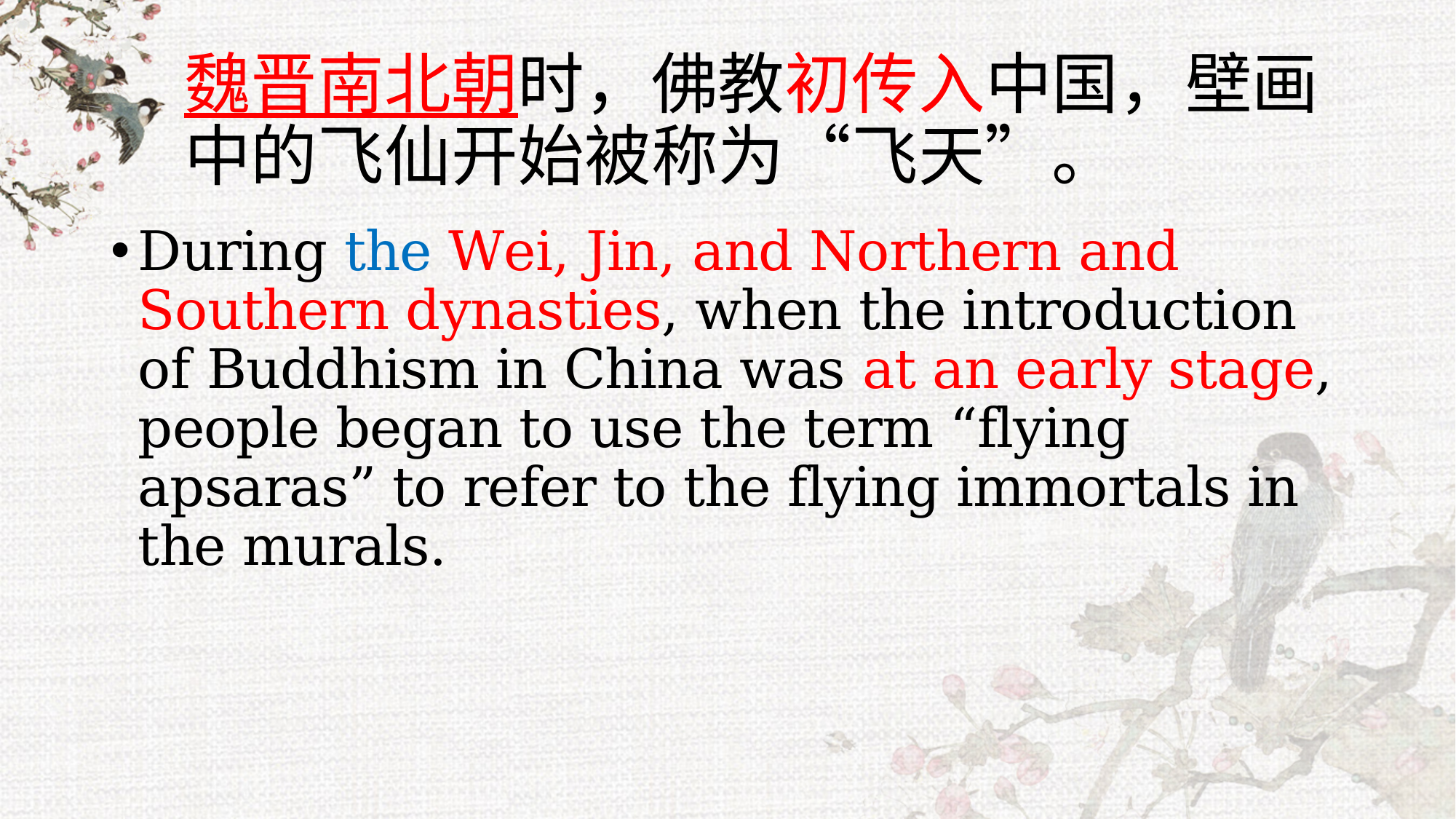

# 魏晋南北朝时，佛教初传入中国，壁画中的飞仙开始被称为“飞天”。
During the Wei, Jin, and Northern and Southern dynasties, when the introduction of Buddhism in China was at an early stage, people began to use the term “flying apsaras” to refer to the flying immortals in the murals.